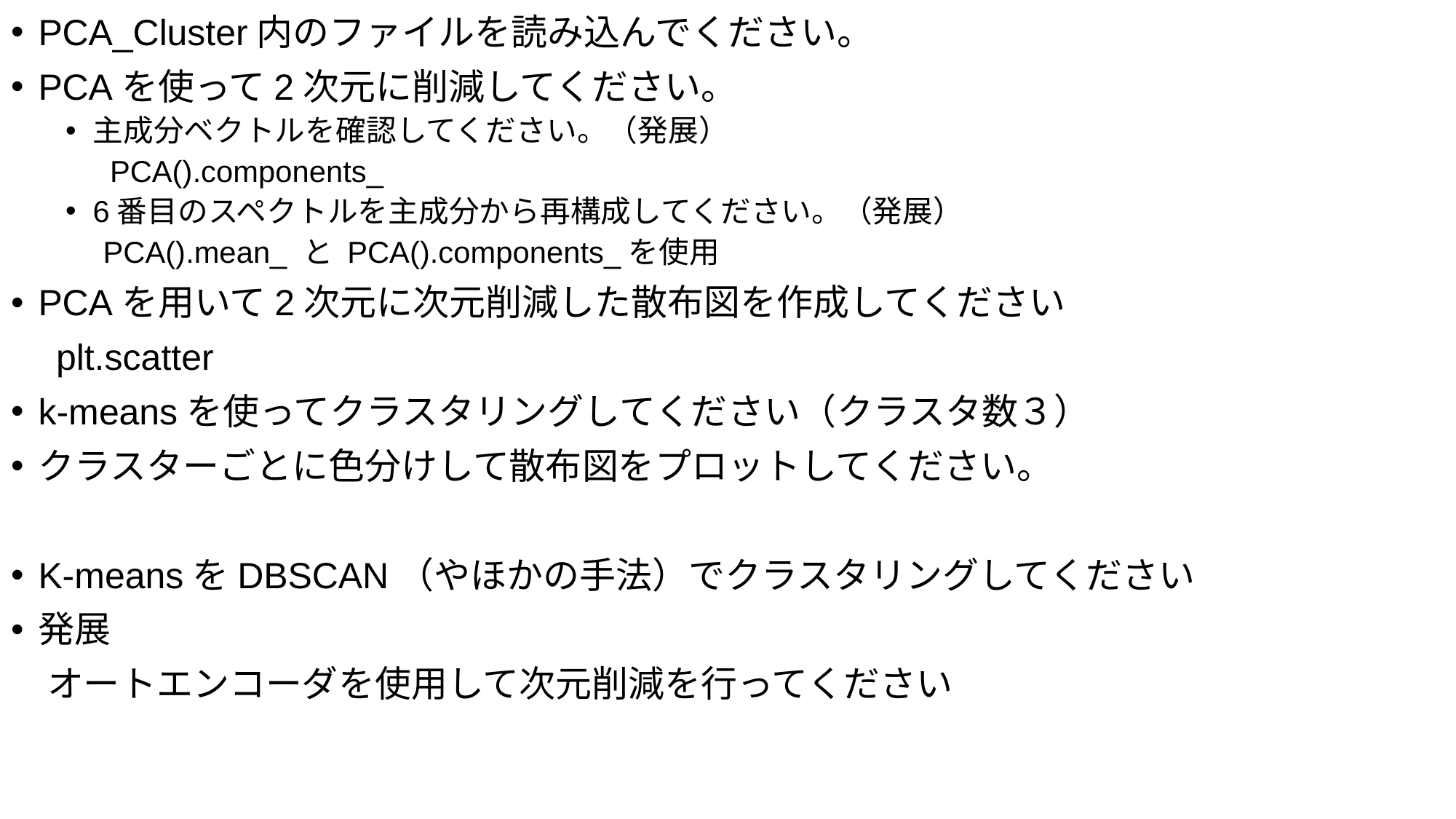

PCA_Cluster内のファイルを読み込んでください。
PCAを使って2次元に削減してください。
主成分ベクトルを確認してください。（発展）
　 PCA().components_
6番目のスペクトルを主成分から再構成してください。（発展）
　PCA().mean_ と PCA().components_を使用
PCAを用いて2次元に次元削減した散布図を作成してください
　plt.scatter
k-meansを使ってクラスタリングしてください（クラスタ数３）
クラスターごとに色分けして散布図をプロットしてください。

K-meansをDBSCAN（やほかの手法）でクラスタリングしてください
発展
　オートエンコーダを使用して次元削減を行ってください